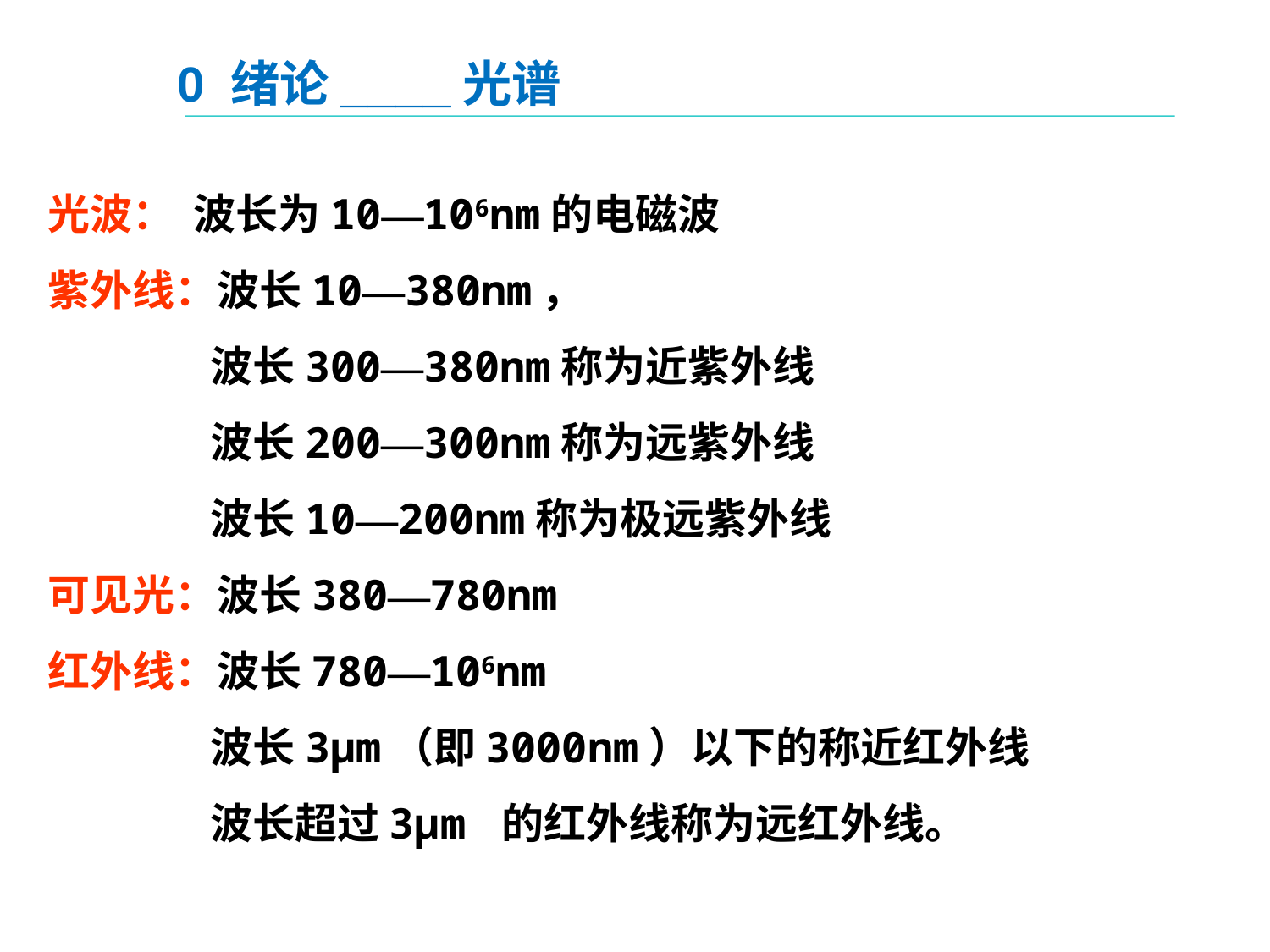

0 绪论____光谱

光波：  波长为10—106nm的电磁波
紫外线：波长10—380nm，
                波长300—380nm称为近紫外线
                波长200—300nm称为远紫外线
                波长10—200nm称为极远紫外线
可见光：波长380—780nm
红外线：波长780—106nm
                波长3μm（即3000nm）以下的称近红外线
                波长超过3μm 的红外线称为远红外线。